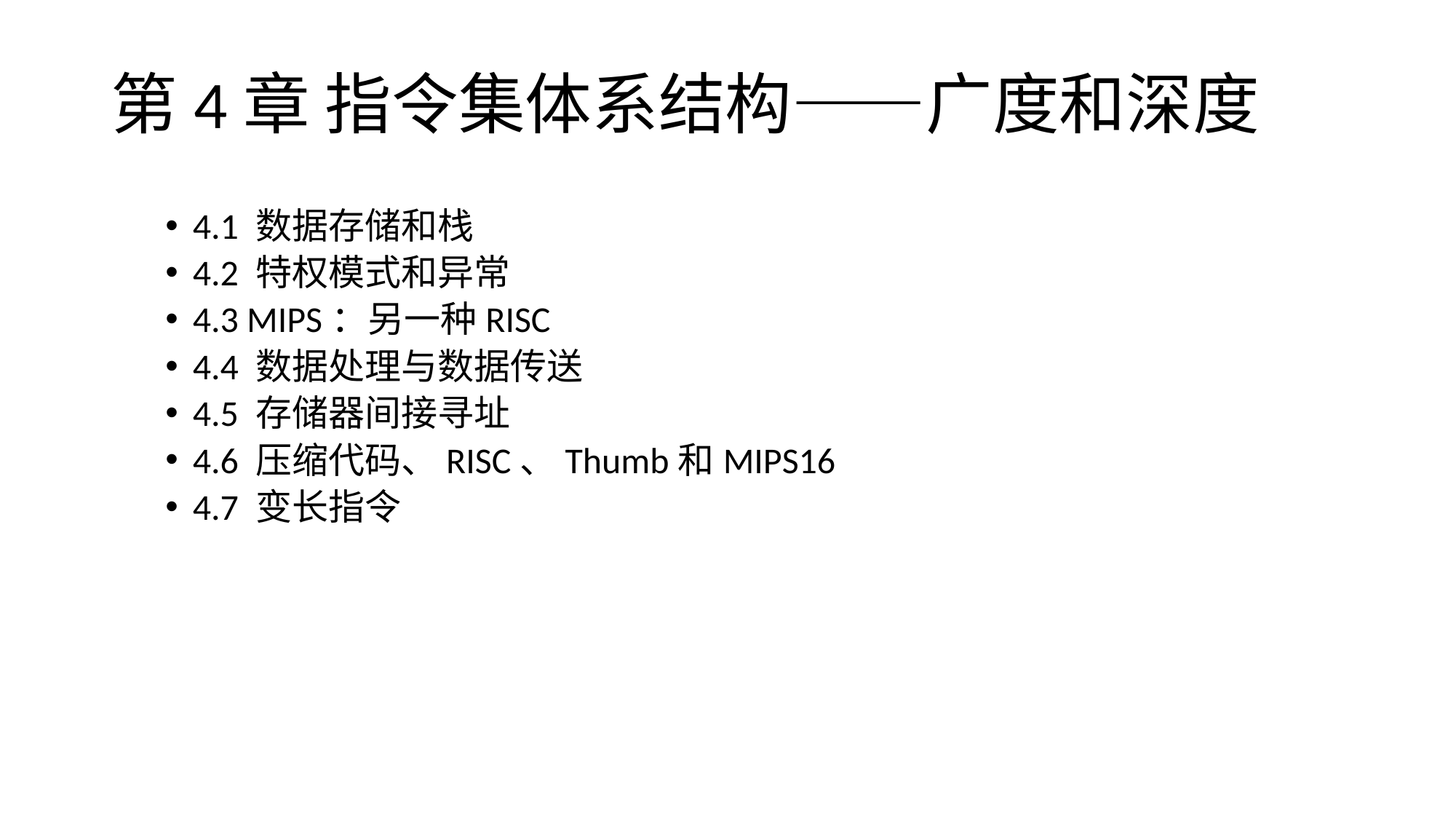

# 第4章 指令集体系结构——广度和深度
4.1 数据存储和栈
4.2 特权模式和异常
4.3 MIPS：另一种RISC
4.4 数据处理与数据传送
4.5 存储器间接寻址
4.6 压缩代码、RISC、Thumb和MIPS16
4.7 变长指令